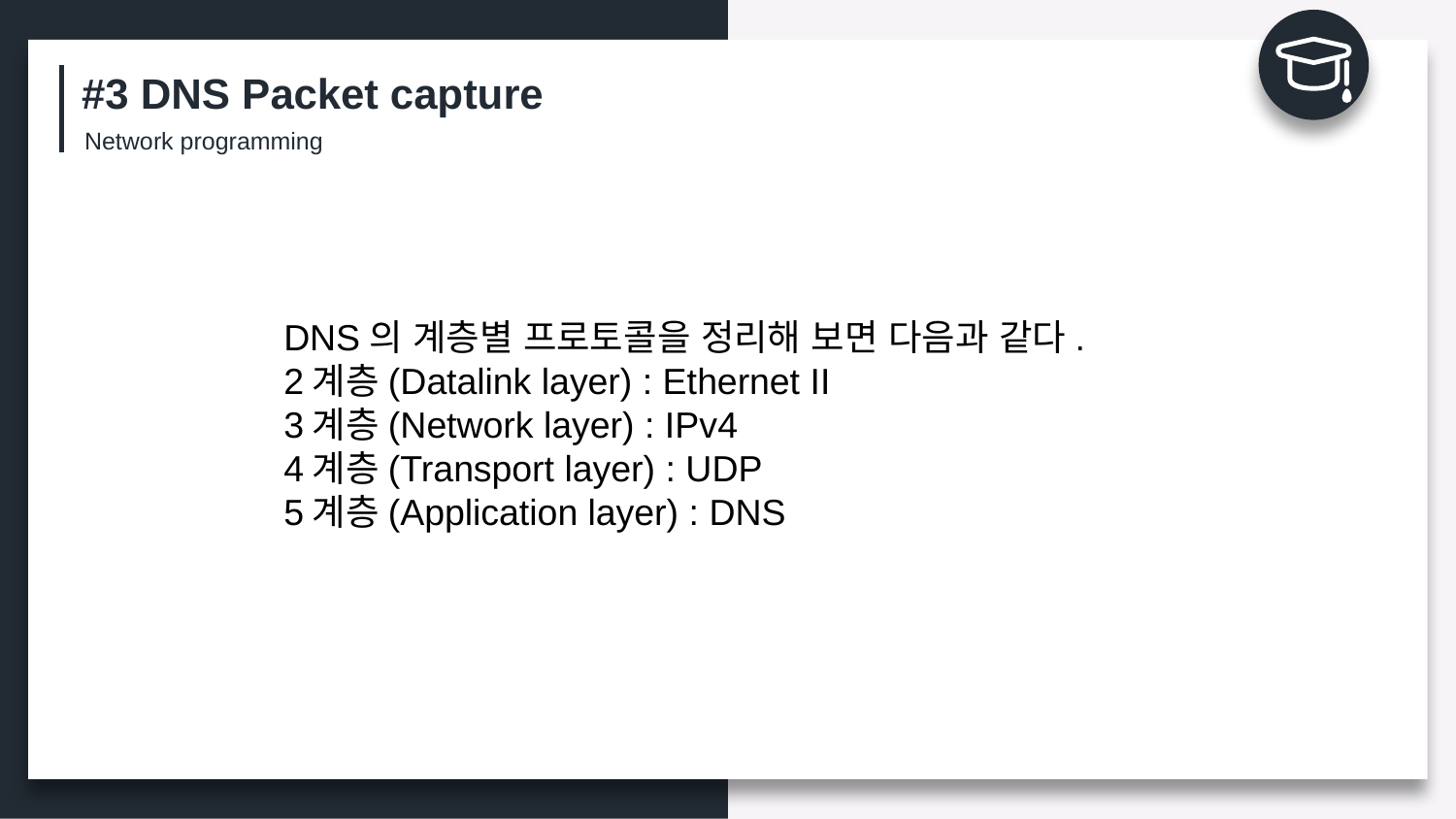

#3 DNS Packet capture
Network programming
DNS의 계층별 프로토콜을 정리해 보면 다음과 같다.
2계층(Datalink layer) : Ethernet II
3계층(Network layer) : IPv4
4계층(Transport layer) : UDP
5계층(Application layer) : DNS